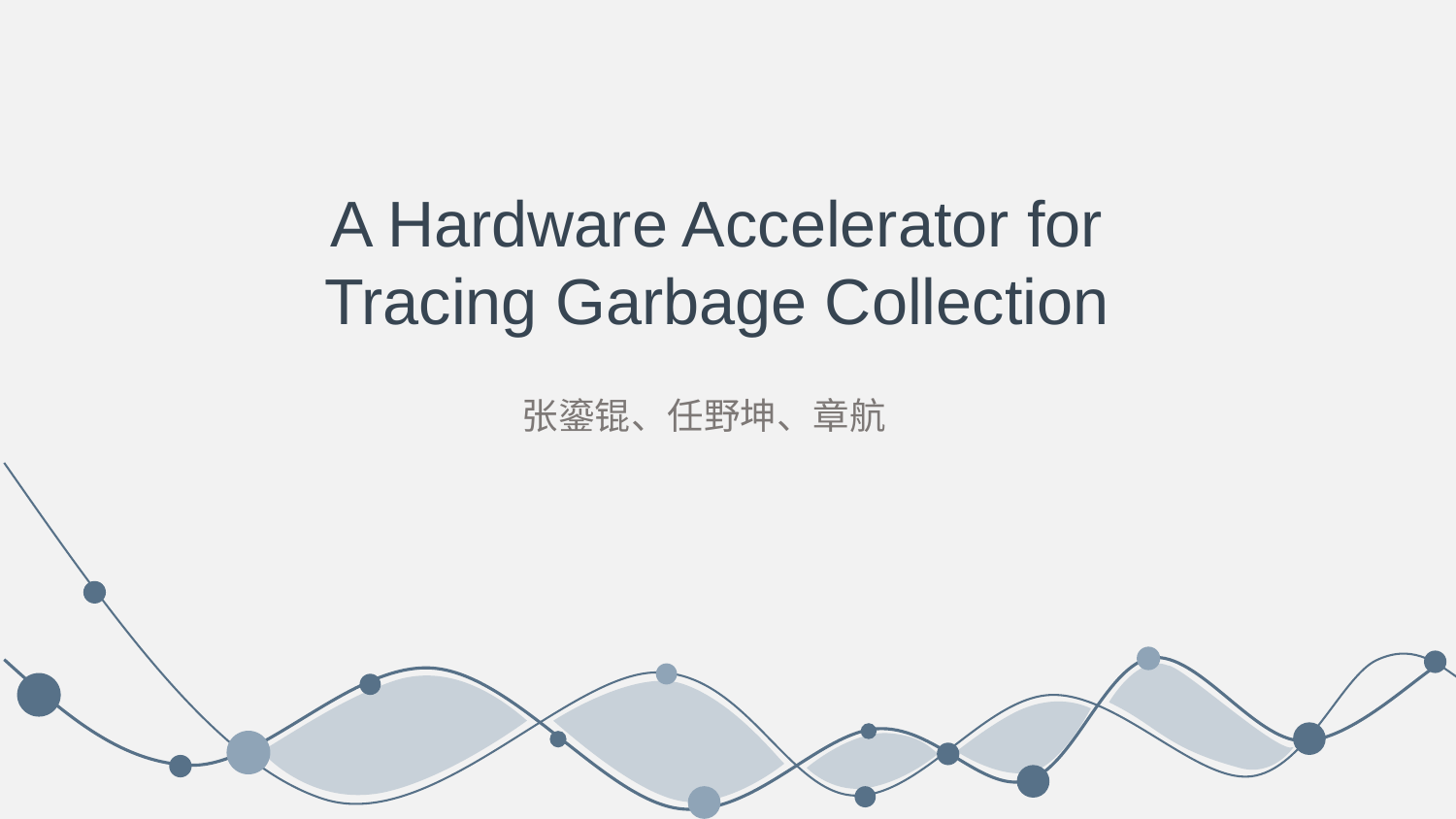

A Hardware Accelerator for Tracing Garbage Collection
张鎏锟、任野坤、章航